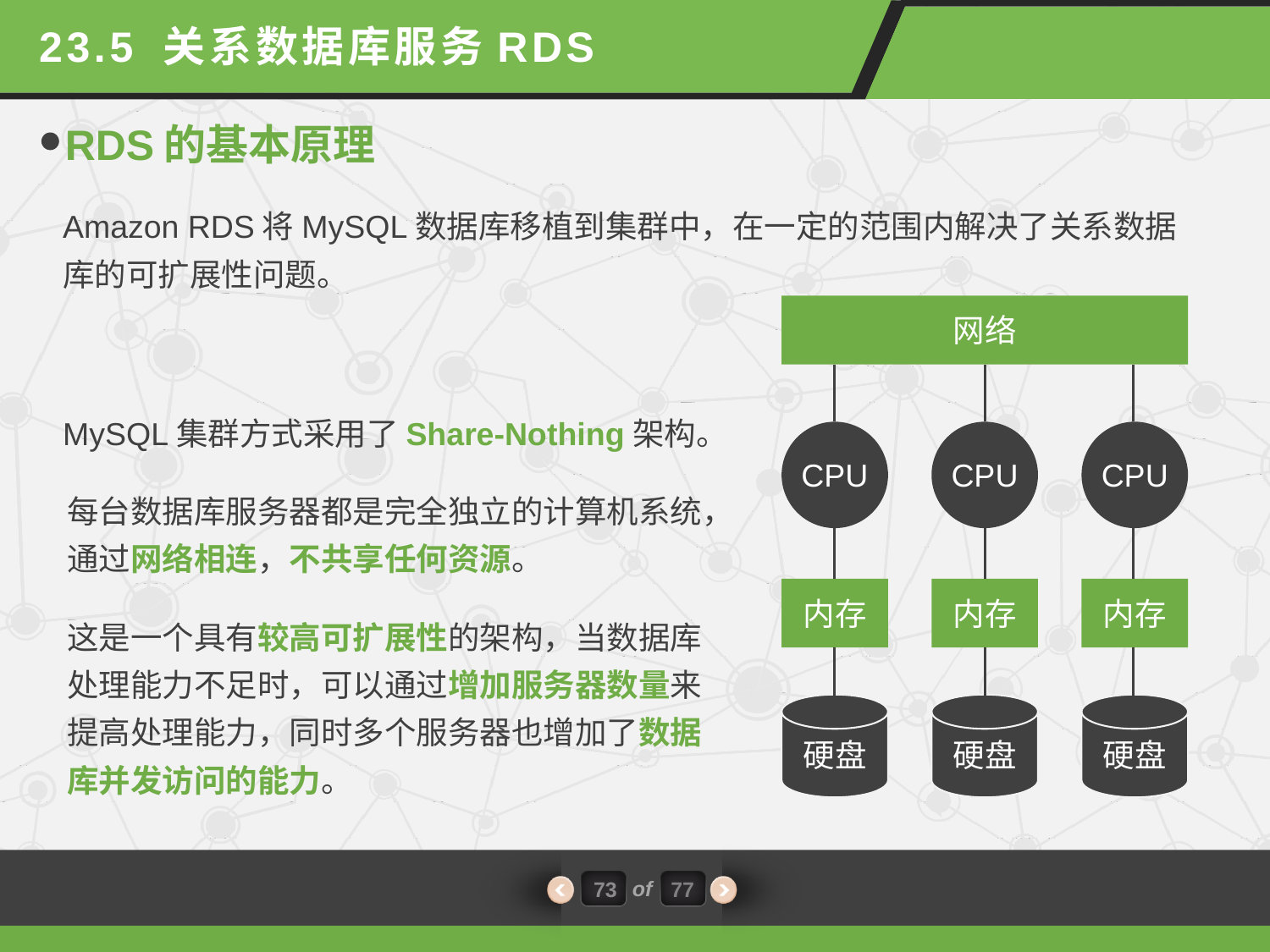

23.5 关系数据库服务RDS
RDS的基本原理

Amazon RDS将MySQL数据库移植到集群中，在一定的范围内解决了关系数据库的可扩展性问题。
网络

CPU
CPU
CPU
内存
内存
内存
硬盘
硬盘
硬盘
MySQL集群方式采用了Share-Nothing架构。
每台数据库服务器都是完全独立的计算机系统，通过网络相连，不共享任何资源。
这是一个具有较高可扩展性的架构，当数据库处理能力不足时，可以通过增加服务器数量来提高处理能力，同时多个服务器也增加了数据库并发访问的能力。
73